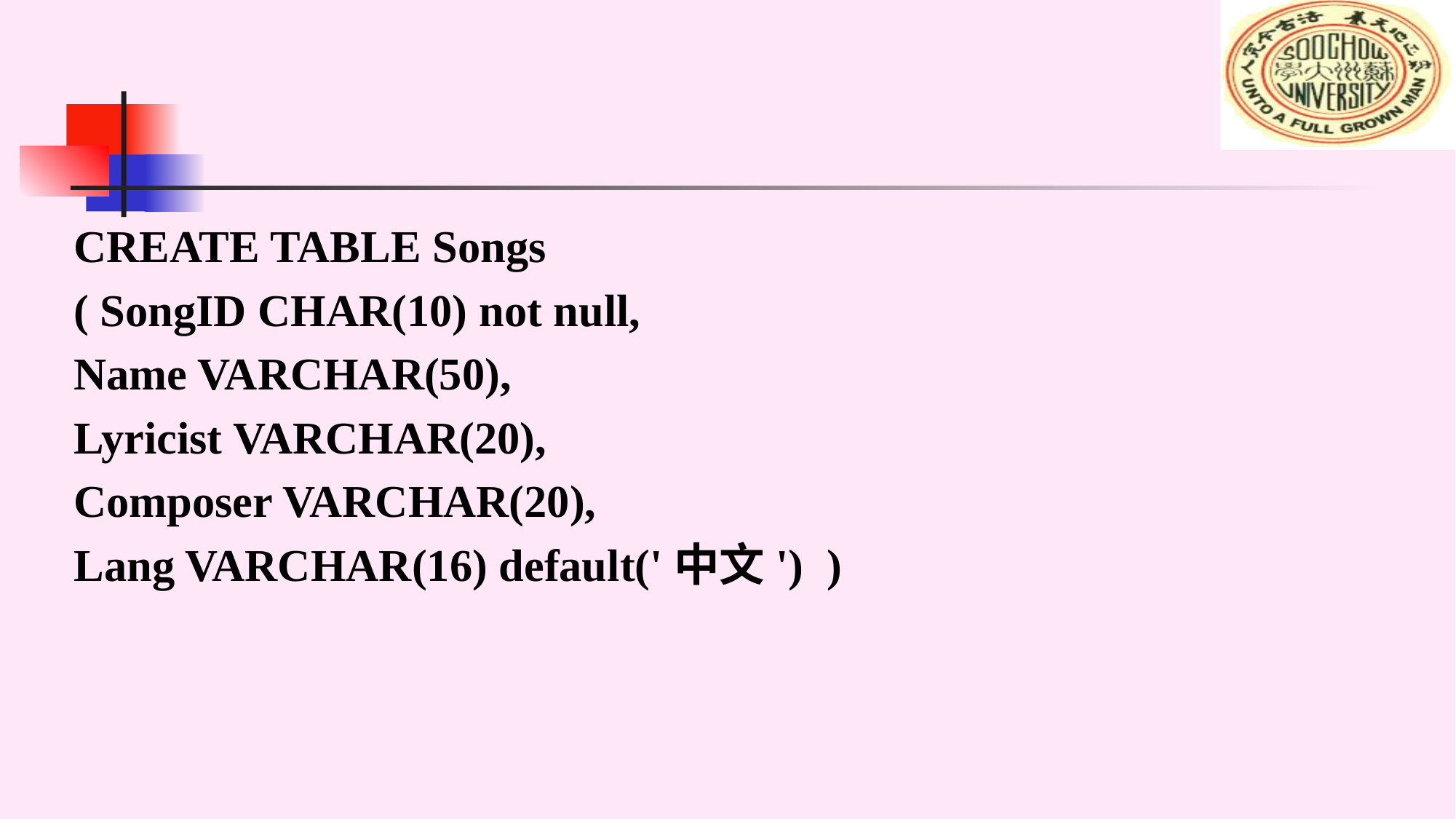

#
CREATE TABLE Songs
( SongID CHAR(10) not null,
Name VARCHAR(50),
Lyricist VARCHAR(20),
Composer VARCHAR(20),
Lang VARCHAR(16) default('中文')  )